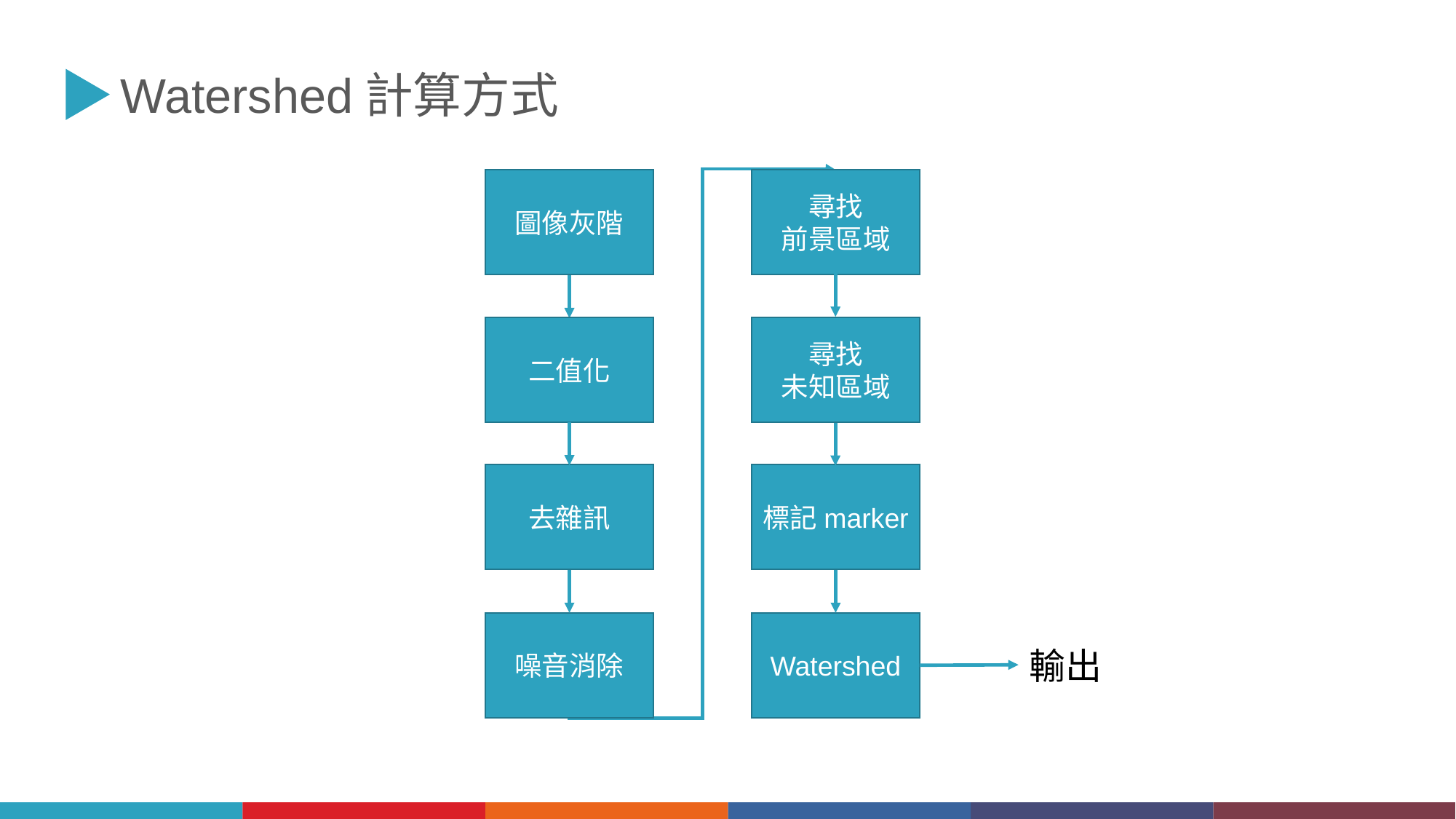

Watershed計算方式

尋找
前景區域
圖像灰階
二值化
尋找
未知區域
去雜訊
標記marker
噪音消除
Watershed
輸出